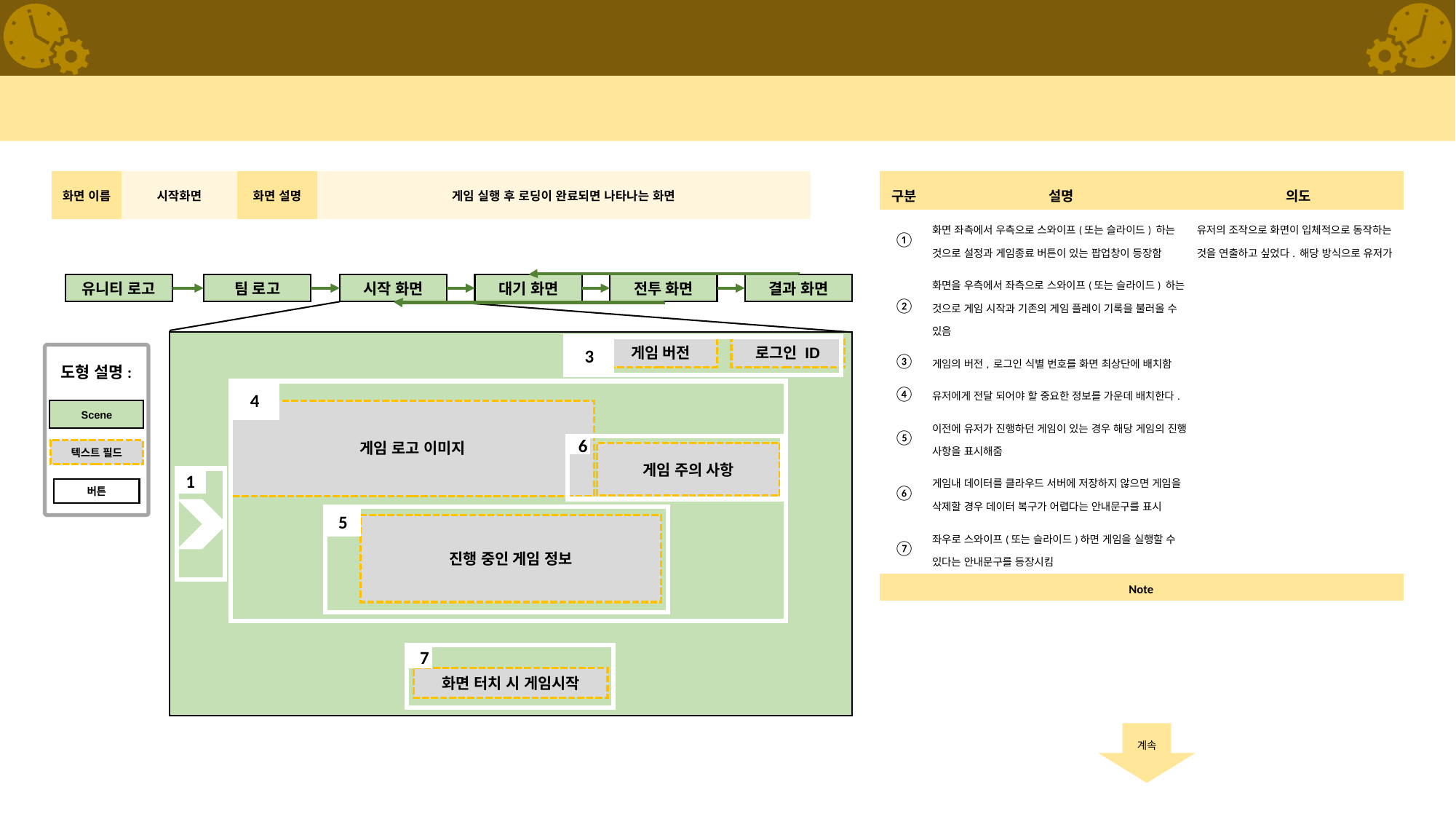

#
| 화면 이름 | 시작화면 | 화면 설명 | 게임 실행 후 로딩이 완료되면 나타나는 화면 |
| --- | --- | --- | --- |
| 구분 | 설명 | 의도 |
| --- | --- | --- |
| ① | 화면 좌측에서 우측으로 스와이프(또는 슬라이드) 하는 것으로 설정과 게임종료 버튼이 있는 팝업창이 등장함 | 유저의 조작으로 화면이 입체적으로 동작하는 것을 연출하고 싶었다. 해당 방식으로 유저가 |
| ② | 화면을 우측에서 좌측으로 스와이프(또는 슬라이드) 하는 것으로 게임 시작과 기존의 게임 플레이 기록을 불러올 수 있음 |  |
| ③ | 게임의 버전, 로그인 식별 번호를 화면 최상단에 배치함 |  |
| ④ | 유저에게 전달 되어야 할 중요한 정보를 가운데 배치한다. |  |
| ⑤ | 이전에 유저가 진행하던 게임이 있는 경우 해당 게임의 진행 사항을 표시해줌 |  |
| ⑥ | 게임내 데이터를 클라우드 서버에 저장하지 않으면 게임을 삭제할 경우 데이터 복구가 어렵다는 안내문구를 표시 |  |
| ⑦ | 좌우로 스와이프(또는 슬라이드)하면 게임을 실행할 수 있다는 안내문구를 등장시킴 |  |
| Note |  |  |
|  |  |  |
유니티 로고
팀 로고
시작 화면
대기 화면
전투 화면
결과 화면
시작 화면
게임 버전
로그인 ID
게임 로고 이미지
게임 주의 사항

진행 중인 게임 정보
화면 터치 시 게임시작

3

4

6

1

5

7

도형 설명:
Scene
텍스트 필드
버튼
계속